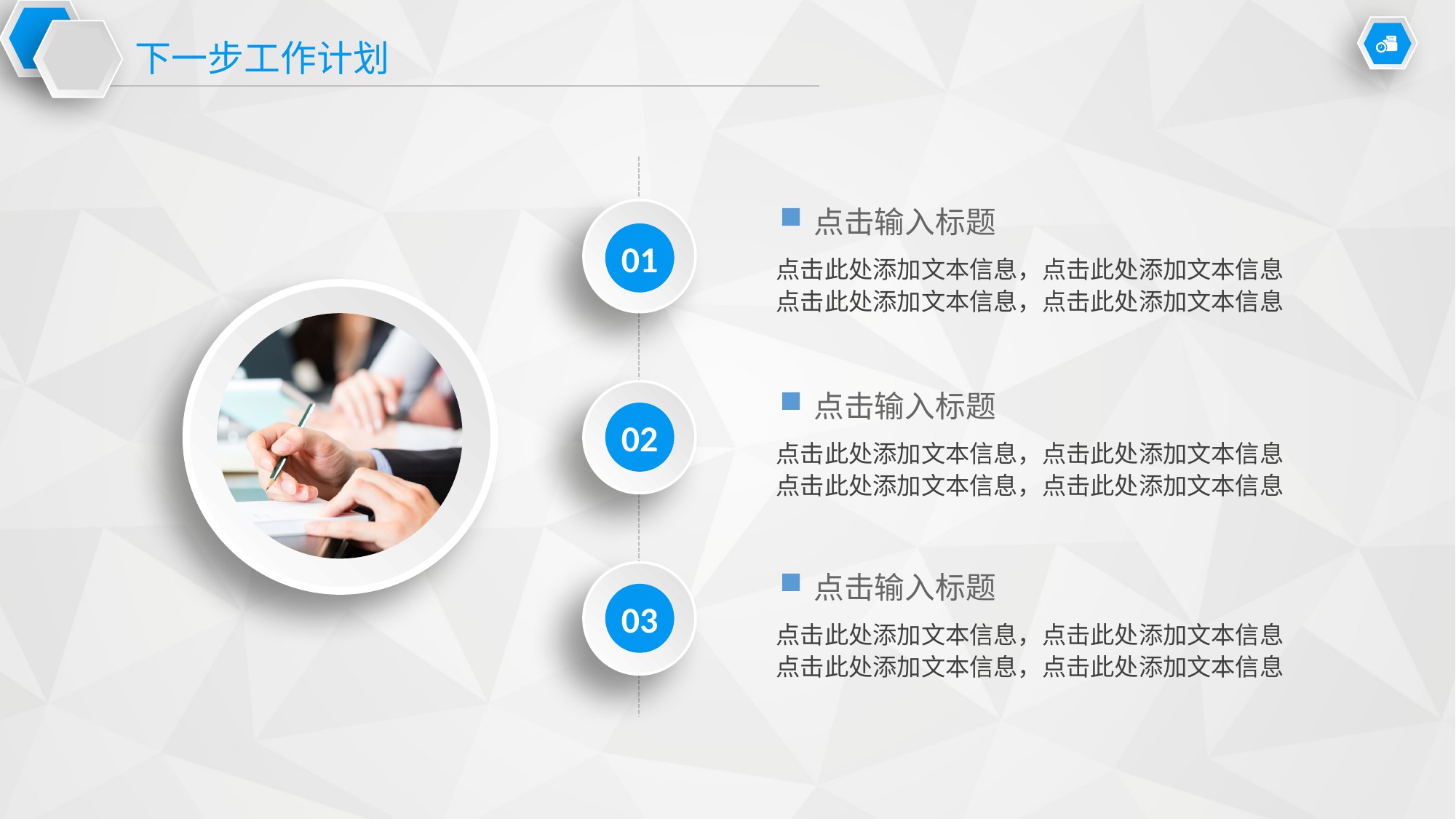

下一步工作计划
点击输入标题

01
点击此处添加文本信息，点击此处添加文本信息
点击此处添加文本信息，点击此处添加文本信息

点击输入标题

02

点击此处添加文本信息，点击此处添加文本信息
点击此处添加文本信息，点击此处添加文本信息

点击输入标题

03
点击此处添加文本信息，点击此处添加文本信息
点击此处添加文本信息，点击此处添加文本信息